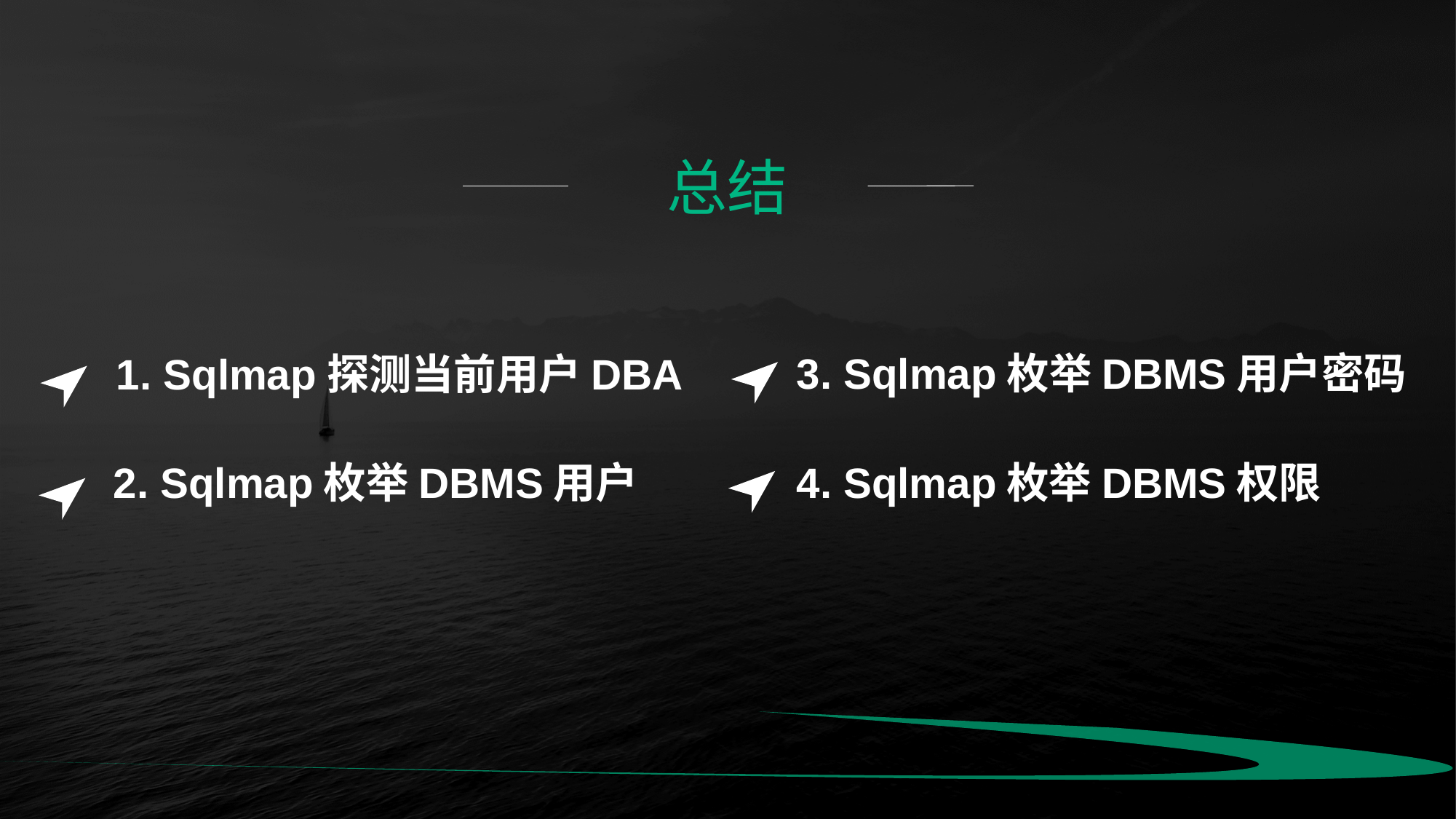

总结
3. Sqlmap枚举DBMS用户密码

4. Sqlmap枚举DBMS权限

1. Sqlmap探测当前用户DBA

2. Sqlmap枚举DBMS用户